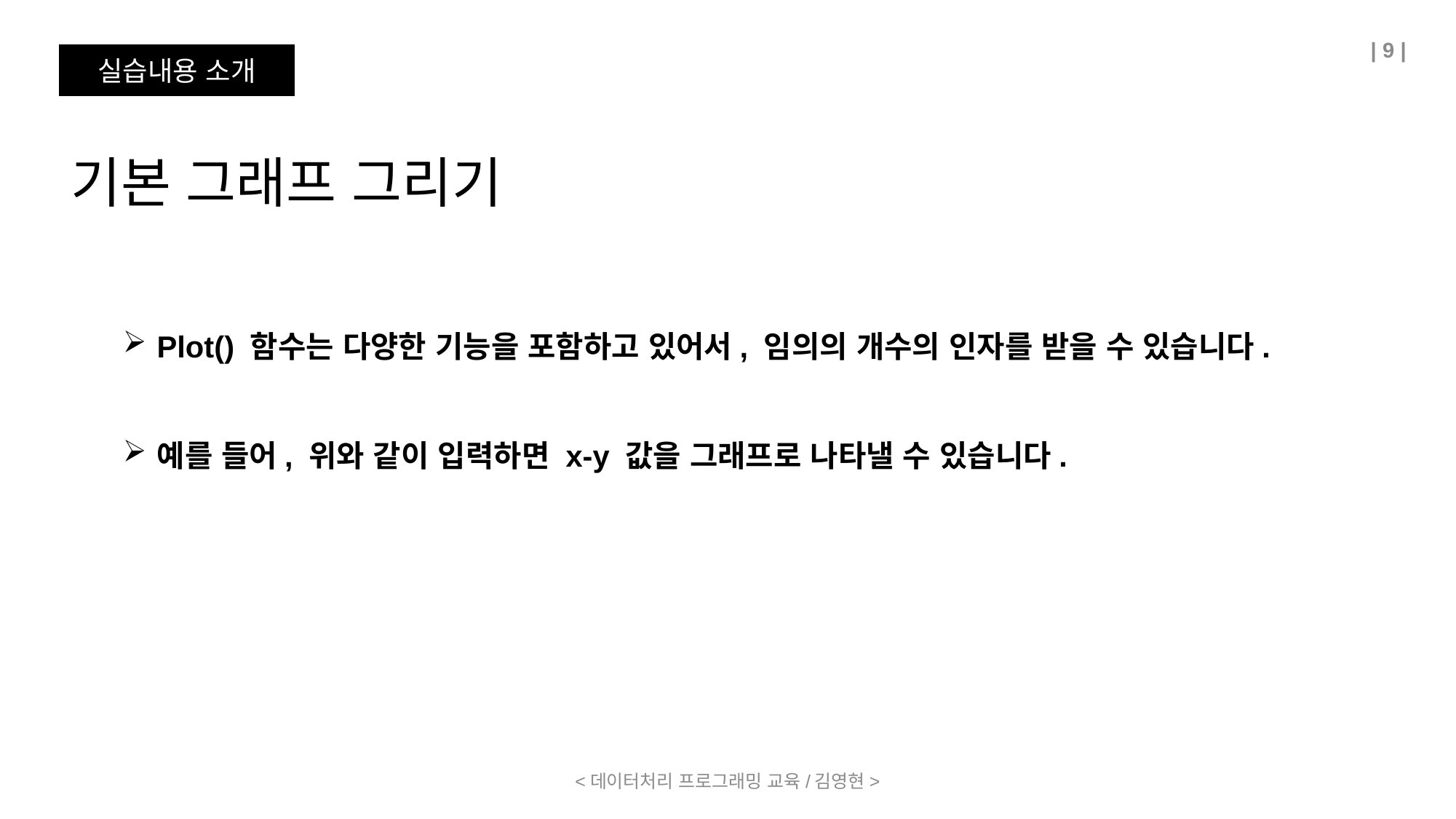

| 9 |
실습내용 소개
기본 그래프 그리기
Plot() 함수는 다양한 기능을 포함하고 있어서, 임의의 개수의 인자를 받을 수 있습니다.
예를 들어, 위와 같이 입력하면 x-y 값을 그래프로 나타낼 수 있습니다.
<데이터처리 프로그래밍 교육/김영현>